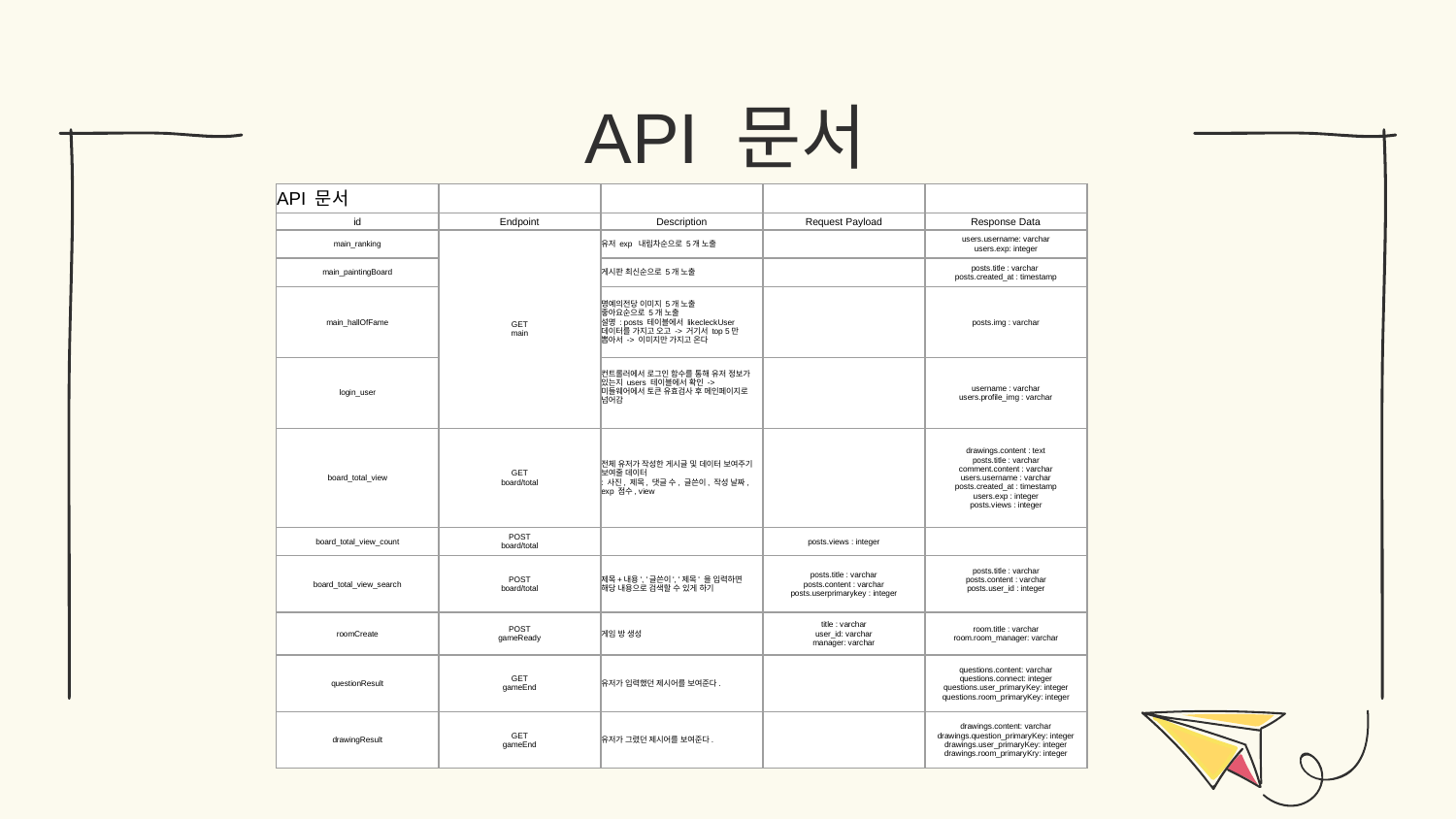

# API 문서
| API 문서 |  |  |  |  |
| --- | --- | --- | --- | --- |
| id | Endpoint | Description | Request Payload | Response Data |
| main\_ranking | GET main | 유저 exp 내림차순으로 5개 노출 |  | users.username: varchar users.exp: integer |
| main\_paintingBoard |  | 게시판 최신순으로 5개 노출 |  | posts.title : varchar posts.created\_at : timestamp |
| main\_hallOfFame |  | 명예의전당 이미지 5개 노출 좋아요순으로 5개 노출 설명 : posts 테이블에서 likecleckUser 데이터를 가지고 오고 -> 거기서 top 5만 뽑아서 -> 이미지만 가지고 온다 |  | posts.img : varchar |
| login\_user |  | 컨트롤러에서 로그인 함수를 통해 유저 정보가 있는지 users 테이블에서 확인 -> 미들웨어에서 토큰 유효검사 후 메인페이지로 넘어감 |  | username : varchar users.profile\_img : varchar |
| board\_total\_view | GET board/total | 전체 유저가 작성한 게시글 및 데이터 보여주기 보여줄 데이터 : 사진, 제목, 댓글 수, 글쓴이, 작성 날짜, exp 점수, view |  | drawings.content : text posts.title : varchar comment.content : varchar users.username : varchar posts.created\_at : timestamp users.exp : integer posts.views : integer |
| board\_total\_view\_count | POST board/total |  | posts.views : integer |  |
| board\_total\_view\_search | POST board/total | 제목+내용', '글쓴이', '제목' 을 입력하면 해당 내용으로 검색할 수 있게 하기 | posts.title : varchar posts.content : varchar posts.userprimarykey : integer | posts.title : varchar posts.content : varchar posts.user\_id : integer |
| roomCreate | POST gameReady | 게임 방 생성 | title : varchar user\_id: varchar manager: varchar | room.title : varchar room.room\_manager: varchar |
| questionResult | GET gameEnd | 유저가 입력했던 제시어를 보여준다. |  | questions.content: varchar questions.connect: integer questions.user\_primaryKey: integer questions.room\_primaryKey: integer |
| drawingResult | GET gameEnd | 유저가 그렸던 제시어를 보여준다. |  | drawings.content: varchar drawings.question\_primaryKey: integer drawings.user\_primaryKey: integer drawings.room\_primaryKry: integer |